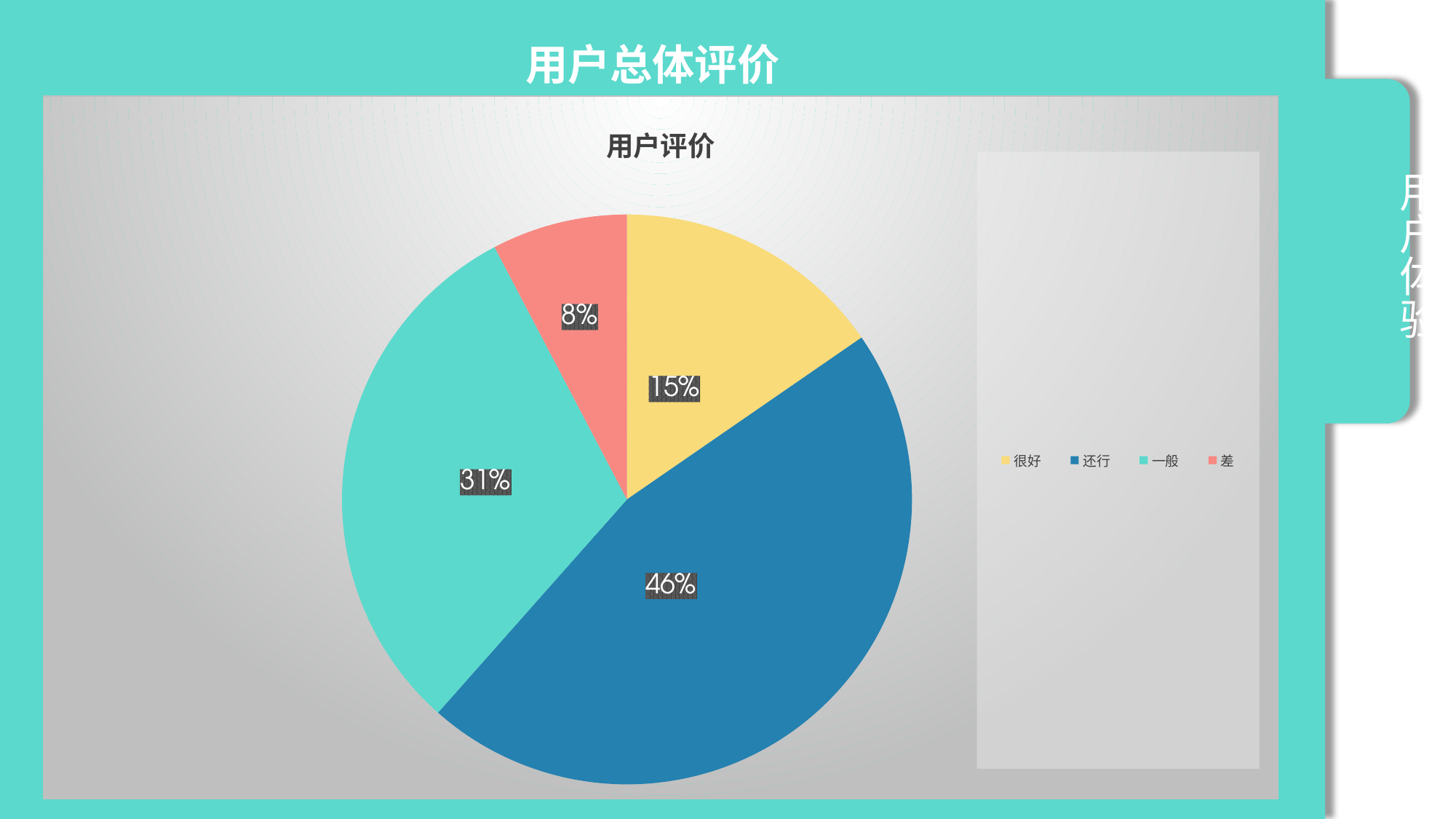

用户总体评价

### Chart:

| Category | 用户评价 |
|---|---|
| 很好 | 2.0 |
| 还行 | 6.0 |
| 一般 | 4.0 |
| 差 | 1.0 |
产品测试及用户体验